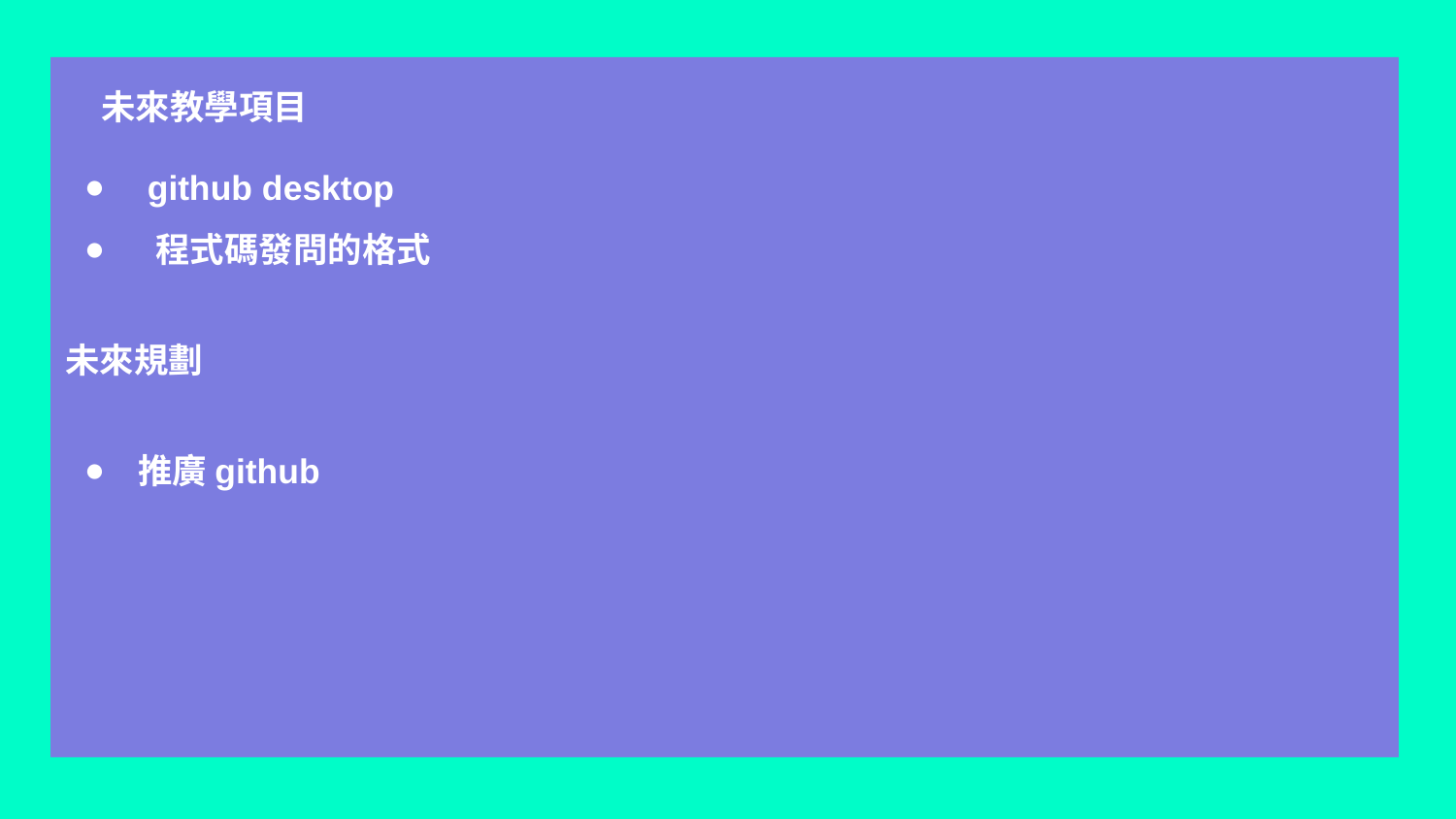

# 未來教學項目
 github desktop
 程式碼發問的格式
未來規劃
推廣github